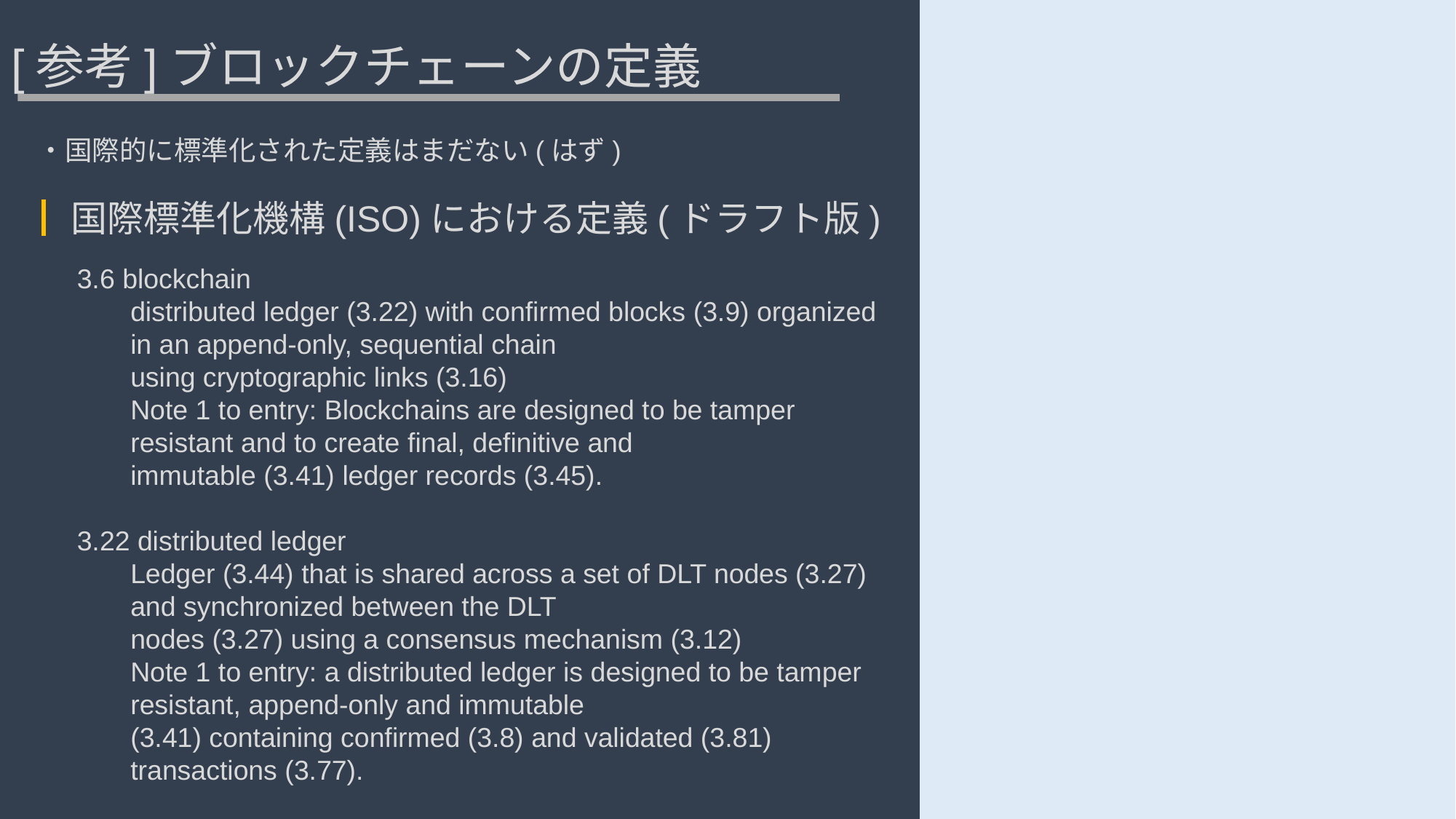

# [参考]ブロックチェーンの定義
・国際的に標準化された定義はまだない(はず)
┃国際標準化機構(ISO)における定義(ドラフト版)
3.6 blockchain
distributed ledger (3.22) with confirmed blocks (3.9) organized in an append-only, sequential chain
using cryptographic links (3.16)
Note 1 to entry: Blockchains are designed to be tamper resistant and to create final, definitive and
immutable (3.41) ledger records (3.45).

3.22 distributed ledger
Ledger (3.44) that is shared across a set of DLT nodes (3.27) and synchronized between the DLT
nodes (3.27) using a consensus mechanism (3.12)
Note 1 to entry: a distributed ledger is designed to be tamper resistant, append-only and immutable
(3.41) containing confirmed (3.8) and validated (3.81) transactions (3.77).